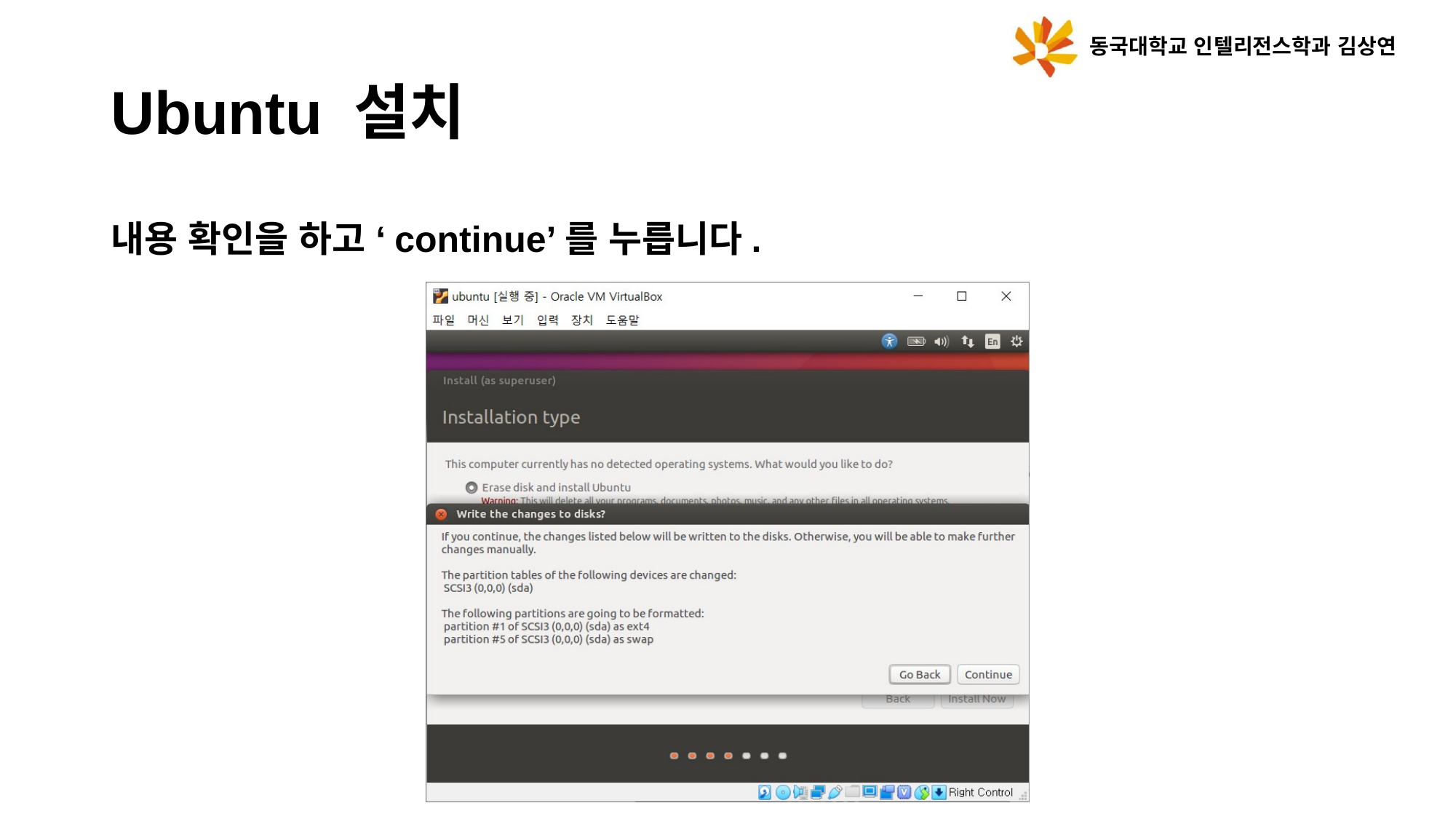

동국대학교 인텔리전스학과 김상연
Ubuntu 설치
내용 확인을 하고 ‘continue’를 누릅니다.